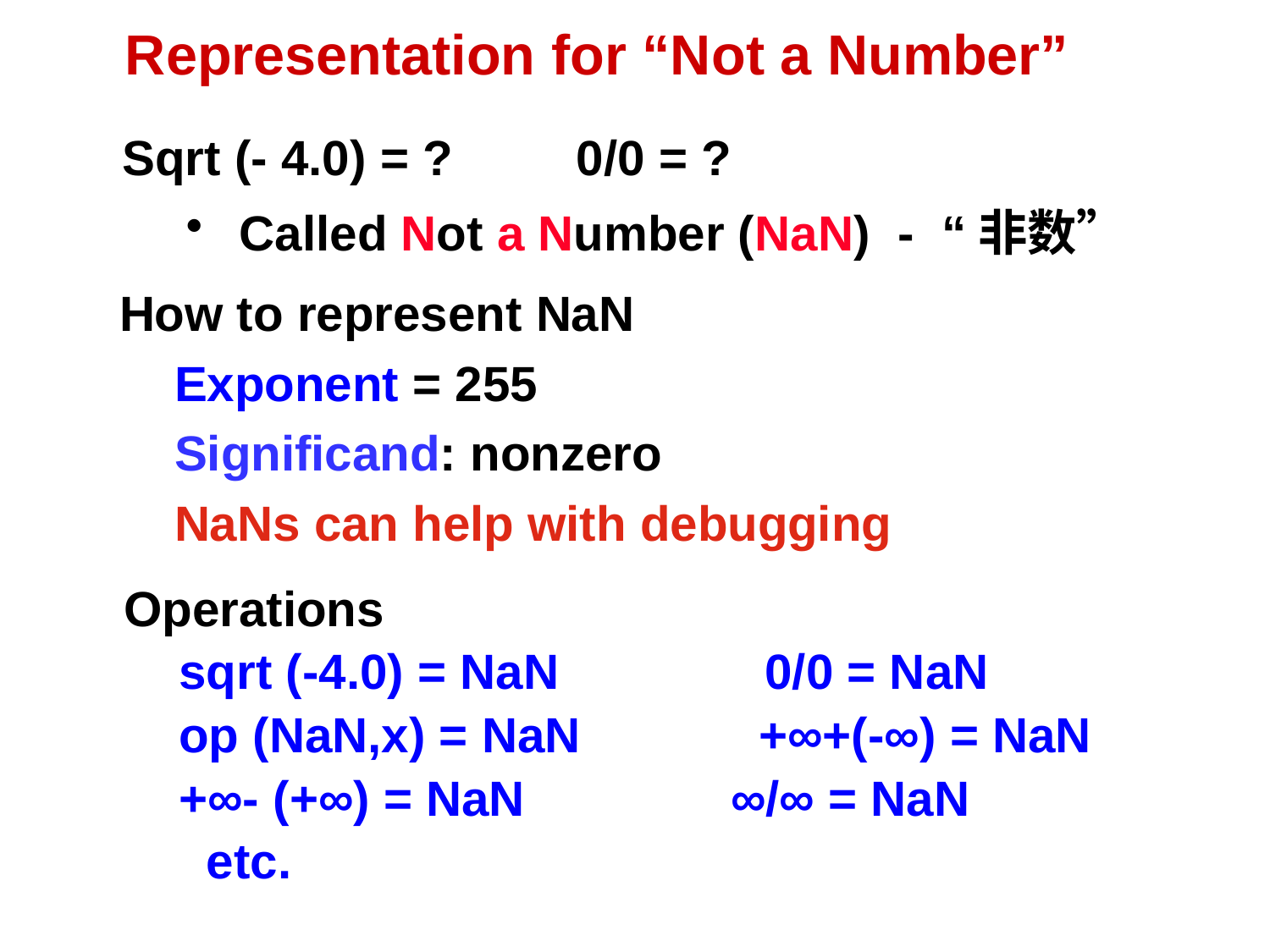

# Representation for “Not a Number”
Sqrt (- 4.0) = ?         0/0 = ?
 Called Not a Number (NaN)  -  “非数”

How to represent NaN
    Exponent = 255
    Significand: nonzero
    NaNs can help with debugging
Operations
    sqrt (-4.0) = NaN               0/0 = NaN
    op (NaN,x) = NaN             +∞+(-∞) = NaN
    +∞- (+∞) = NaN               ∞/∞ = NaN
      etc.